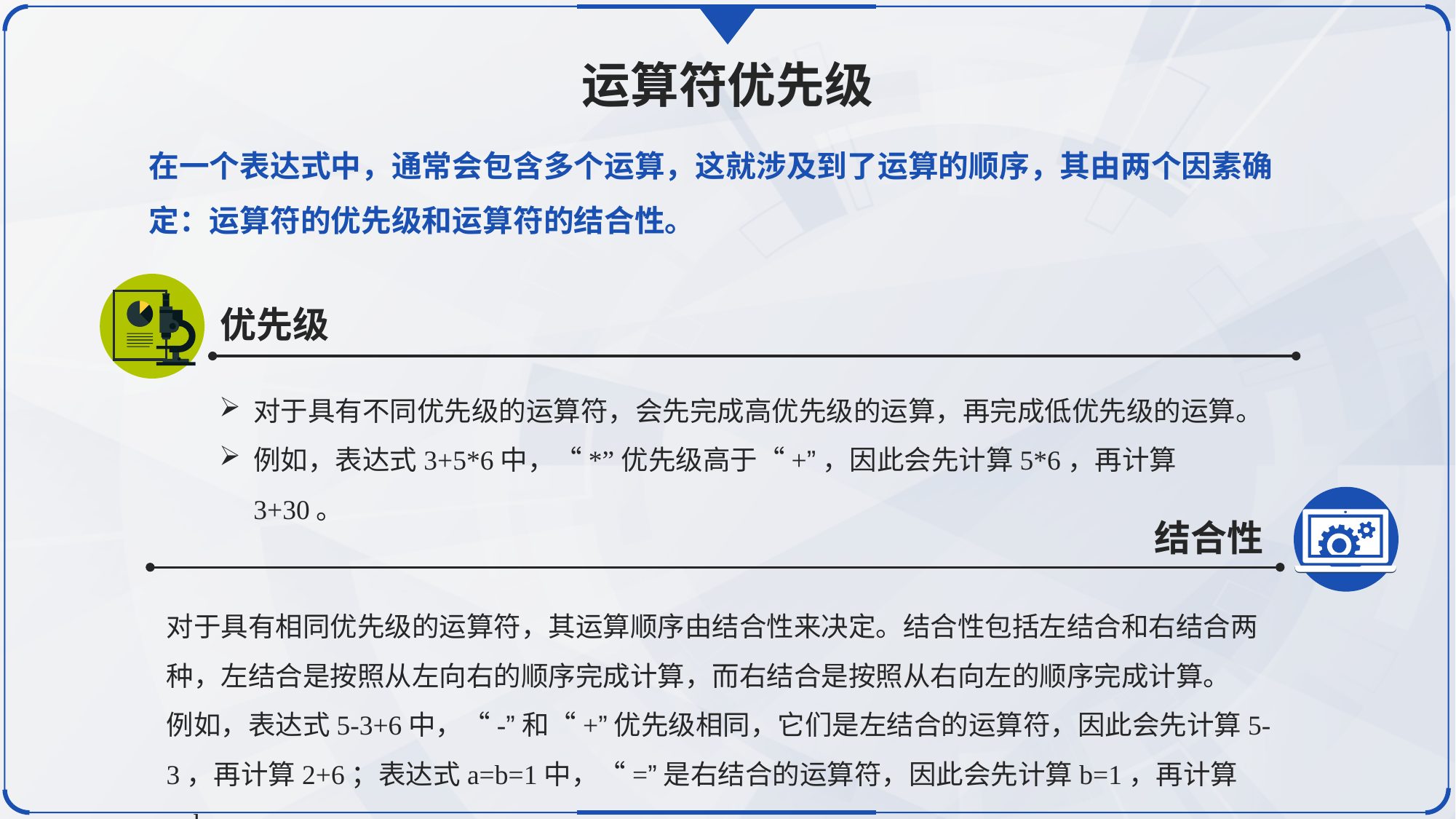

运算符优先级
在一个表达式中，通常会包含多个运算，这就涉及到了运算的顺序，其由两个因素确定：运算符的优先级和运算符的结合性。

优先级
对于具有不同优先级的运算符，会先完成高优先级的运算，再完成低优先级的运算。
例如，表达式3+5*6中，“*”优先级高于“+”，因此会先计算5*6，再计算3+30。

结合性
对于具有相同优先级的运算符，其运算顺序由结合性来决定。结合性包括左结合和右结合两种，左结合是按照从左向右的顺序完成计算，而右结合是按照从右向左的顺序完成计算。
例如，表达式5-3+6中，“-”和“+”优先级相同，它们是左结合的运算符，因此会先计算5-3，再计算2+6；表达式a=b=1中，“=”是右结合的运算符，因此会先计算b=1，再计算a=b。